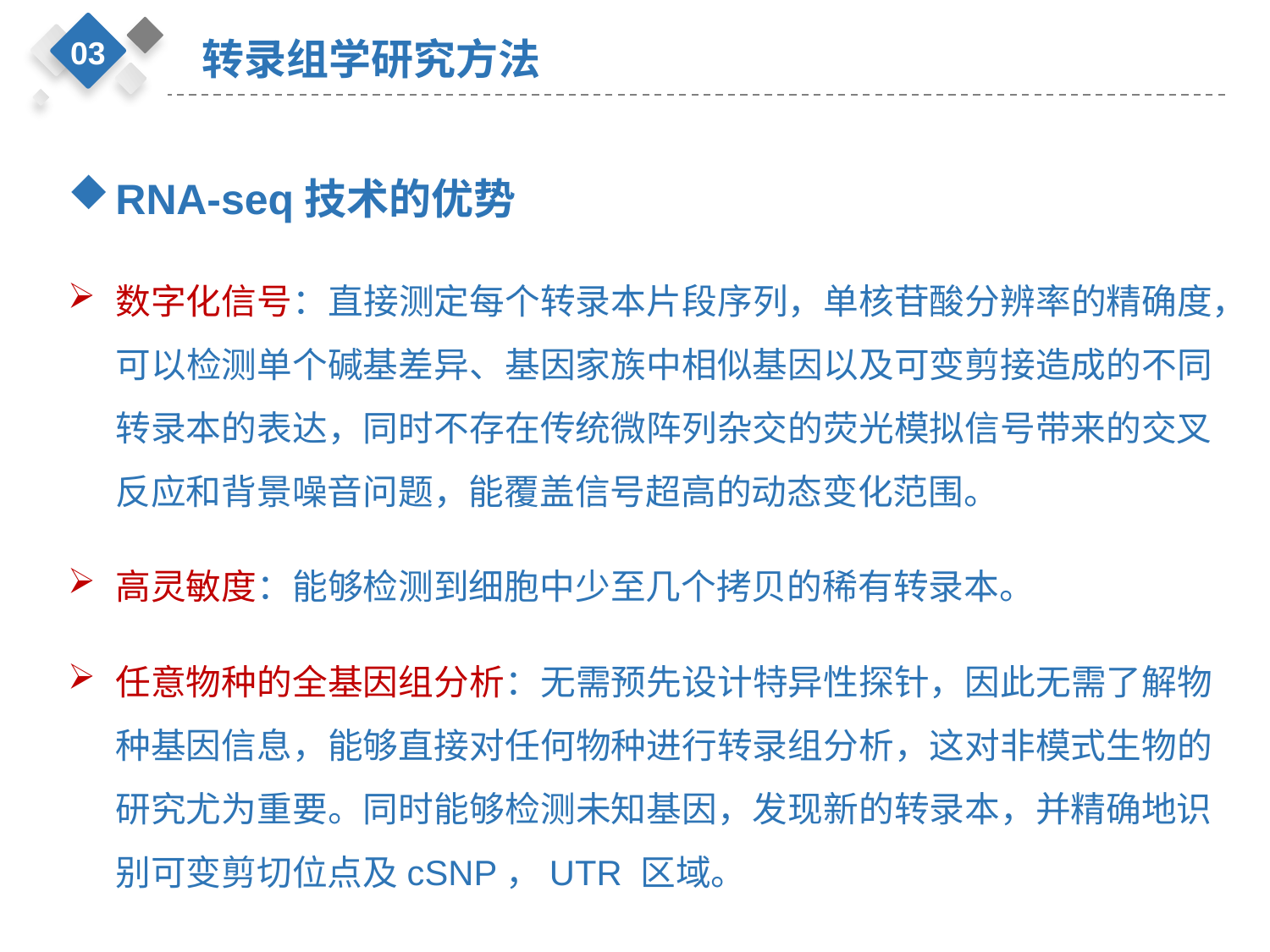

03

转录组学研究方法
RNA-seq技术的优势

数字化信号：直接测定每个转录本片段序列，单核苷酸分辨率的精确度，可以检测单个碱基差异、基因家族中相似基因以及可变剪接造成的不同转录本的表达，同时不存在传统微阵列杂交的荧光模拟信号带来的交叉反应和背景噪音问题，能覆盖信号超高的动态变化范围。

高灵敏度：能够检测到细胞中少至几个拷贝的稀有转录本。

任意物种的全基因组分析：无需预先设计特异性探针，因此无需了解物种基因信息，能够直接对任何物种进行转录组分析，这对非模式生物的研究尤为重要。同时能够检测未知基因，发现新的转录本，并精确地识别可变剪切位点及cSNP，UTR 区域。